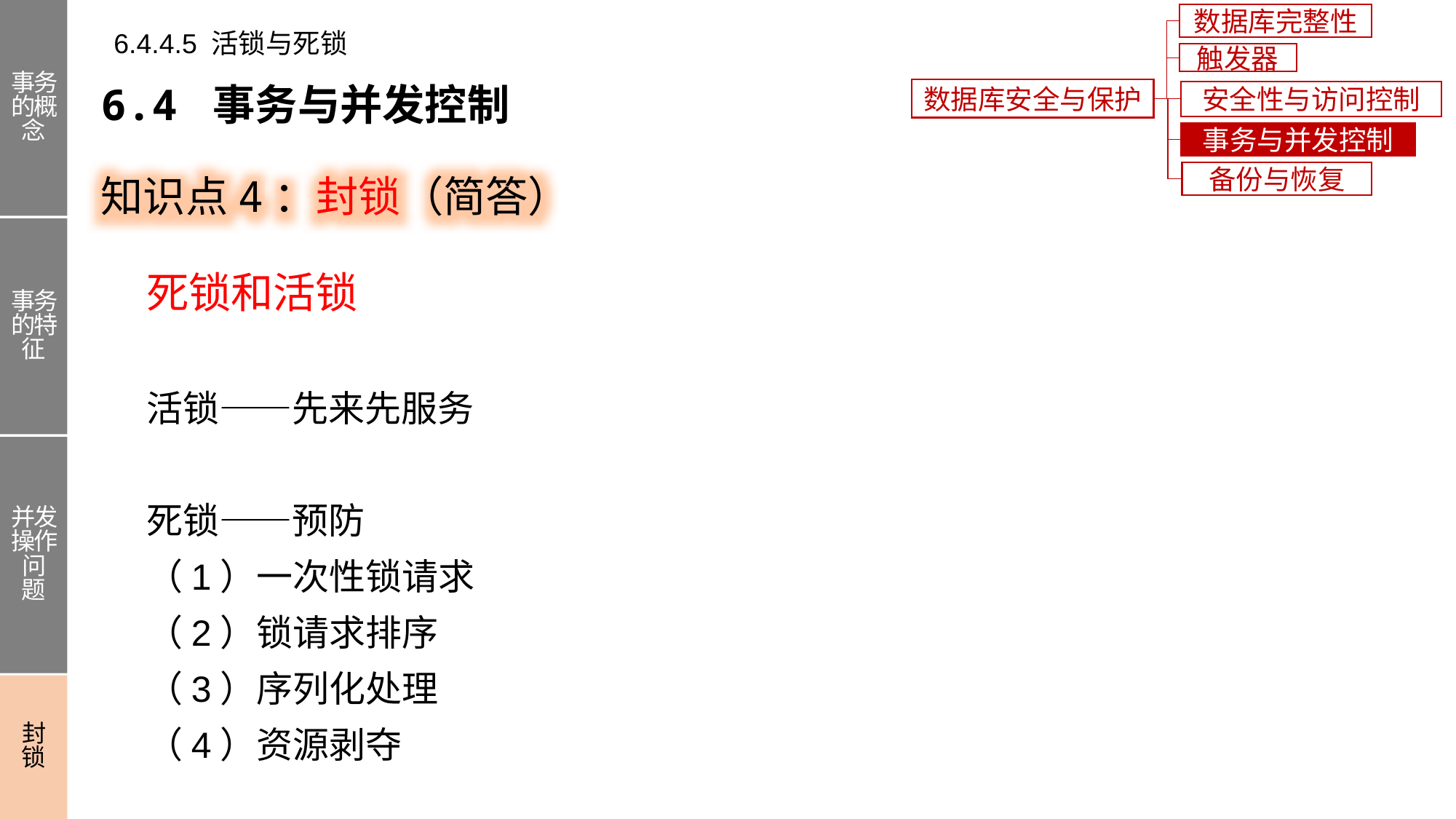

事务的概念
事务的特征
并发操作问题
封锁
数据库完整性
6.4.4.5 活锁与死锁
触发器
6.4 事务与并发控制
数据库安全与保护
安全性与访问控制
事务与并发控制
知识点4：封锁（简答）
备份与恢复
死锁和活锁

活锁——先来先服务

死锁——预防
（1）一次性锁请求
（2）锁请求排序
（3）序列化处理
（4）资源剥夺